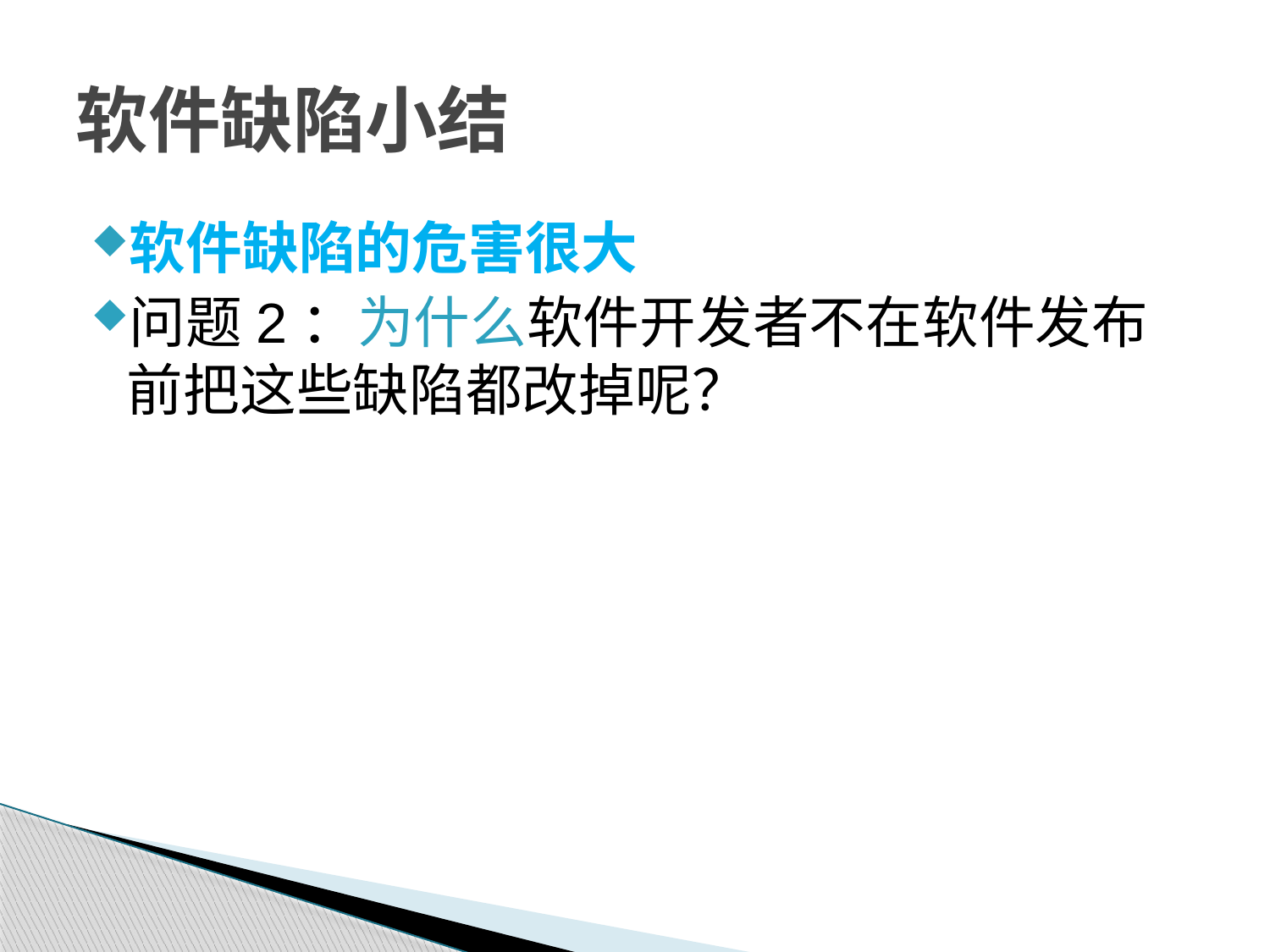

# 软件缺陷小结
软件缺陷的危害很大
问题2：为什么软件开发者不在软件发布前把这些缺陷都改掉呢？